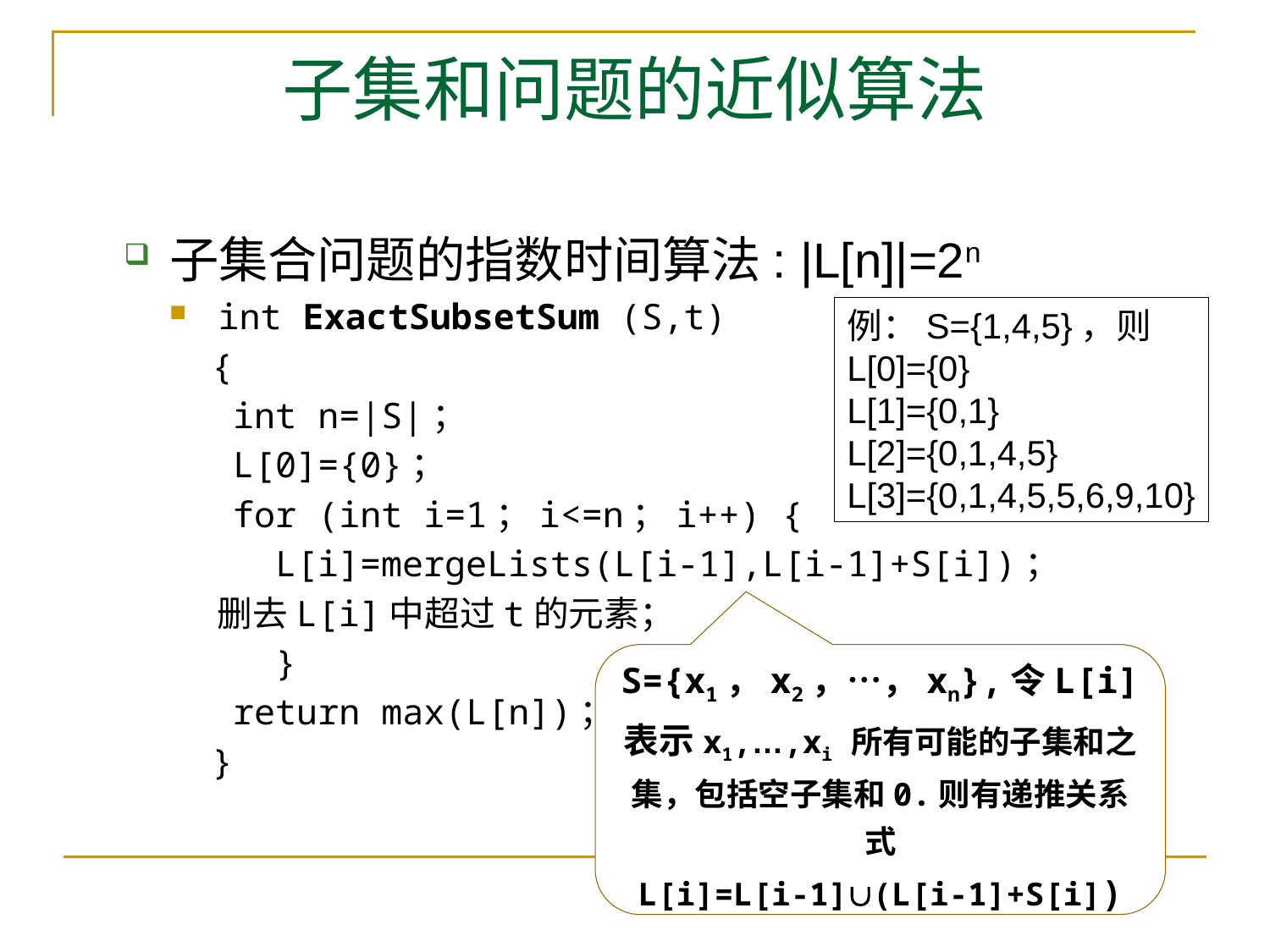

# 子集和问题的近似算法
子集合问题的指数时间算法: |L[n]|=2n
int ExactSubsetSum (S,t)
  {
   int n=|S|；
   L[0]={0}；
   for (int i=1；i<=n；i++) {
     L[i]=mergeLists(L[i-1],L[i-1]+S[i])；
     删去L[i]中超过t的元素；
     }
   return max(L[n])；
  }

例：S={1,4,5}，则
L[0]={0}
L[1]={0,1}
L[2]={0,1,4,5}
L[3]={0,1,4,5,5,6,9,10}
S={x1，x2，…，xn},令L[i]表示x1,…,xi 所有可能的子集和之集，包括空子集和0.则有递推关系式
L[i]=L[i-1]∪(L[i-1]+S[i])